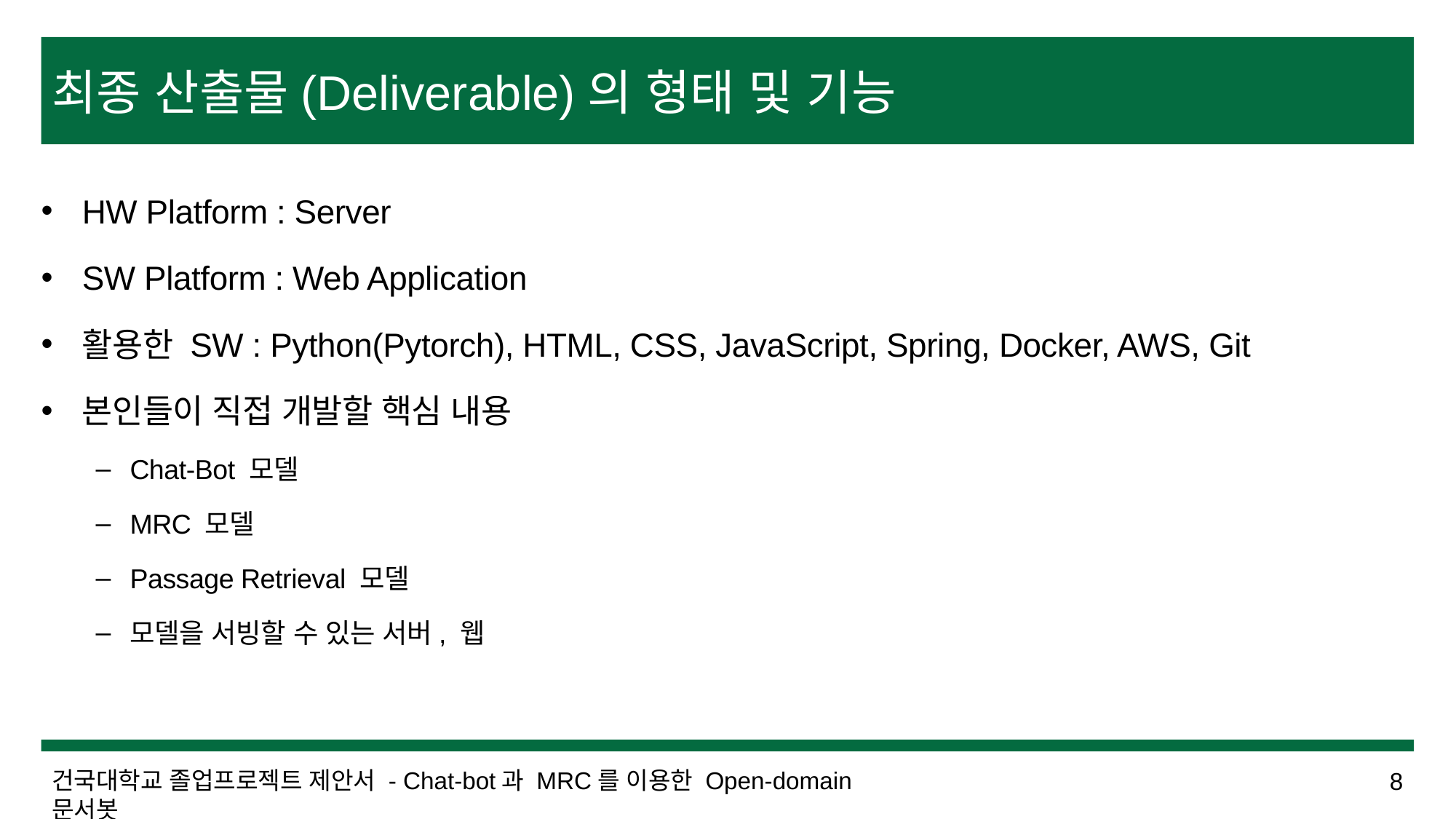

최종 산출물(Deliverable)의 형태 및 기능
HW Platform : Server
SW Platform : Web Application
활용한 SW : Python(Pytorch), HTML, CSS, JavaScript, Spring, Docker, AWS, Git
본인들이 직접 개발할 핵심 내용
Chat-Bot 모델
MRC 모델
Passage Retrieval 모델
모델을 서빙할 수 있는 서버, 웹

건국대학교 졸업프로젝트 제안서 - Chat-bot과 MRC를 이용한 Open-domain 문서봇
8